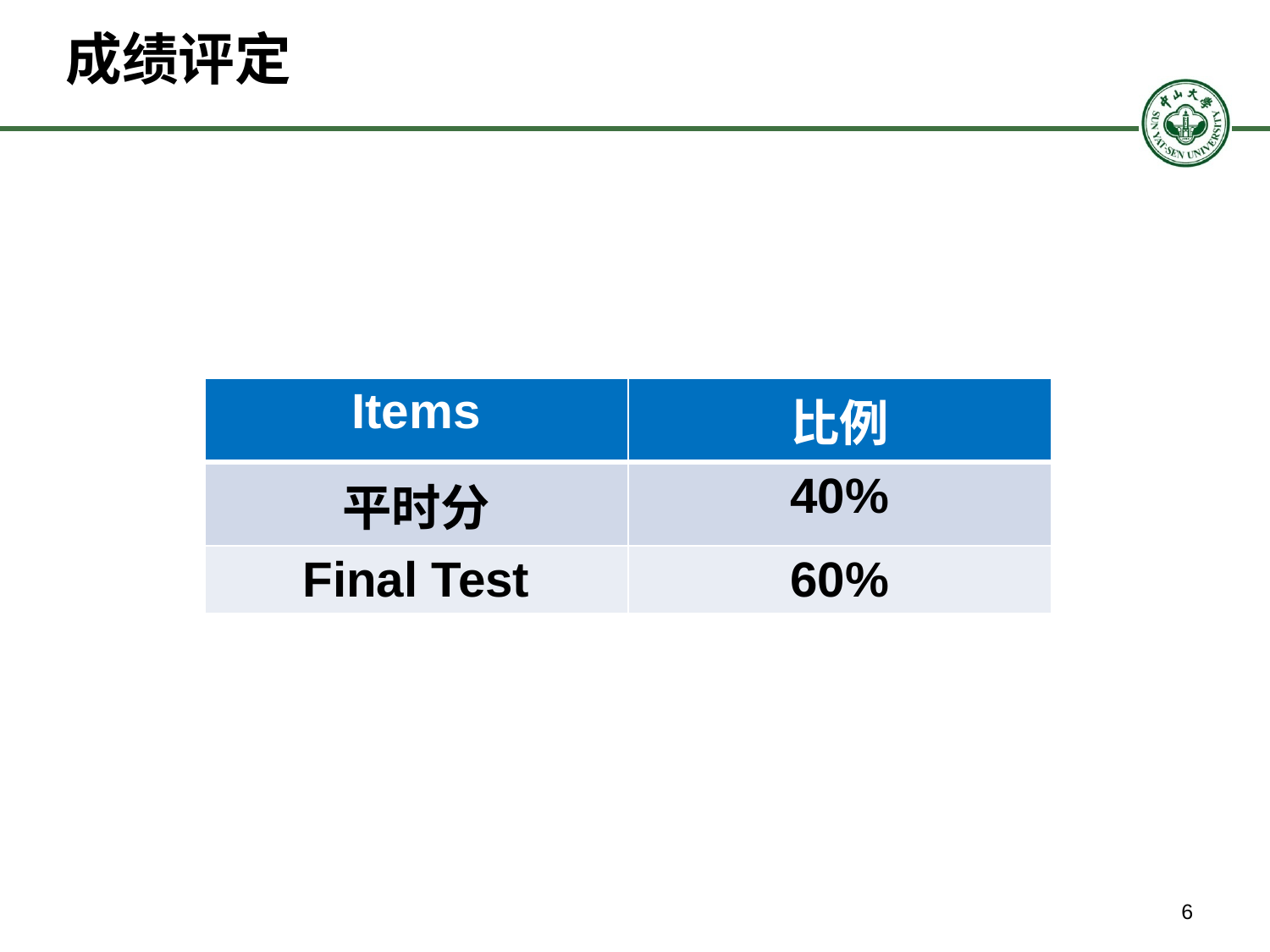

成绩评定
| Items | 比例 |
| --- | --- |
| 平时分 | 40% |
| Final Test | 60% |